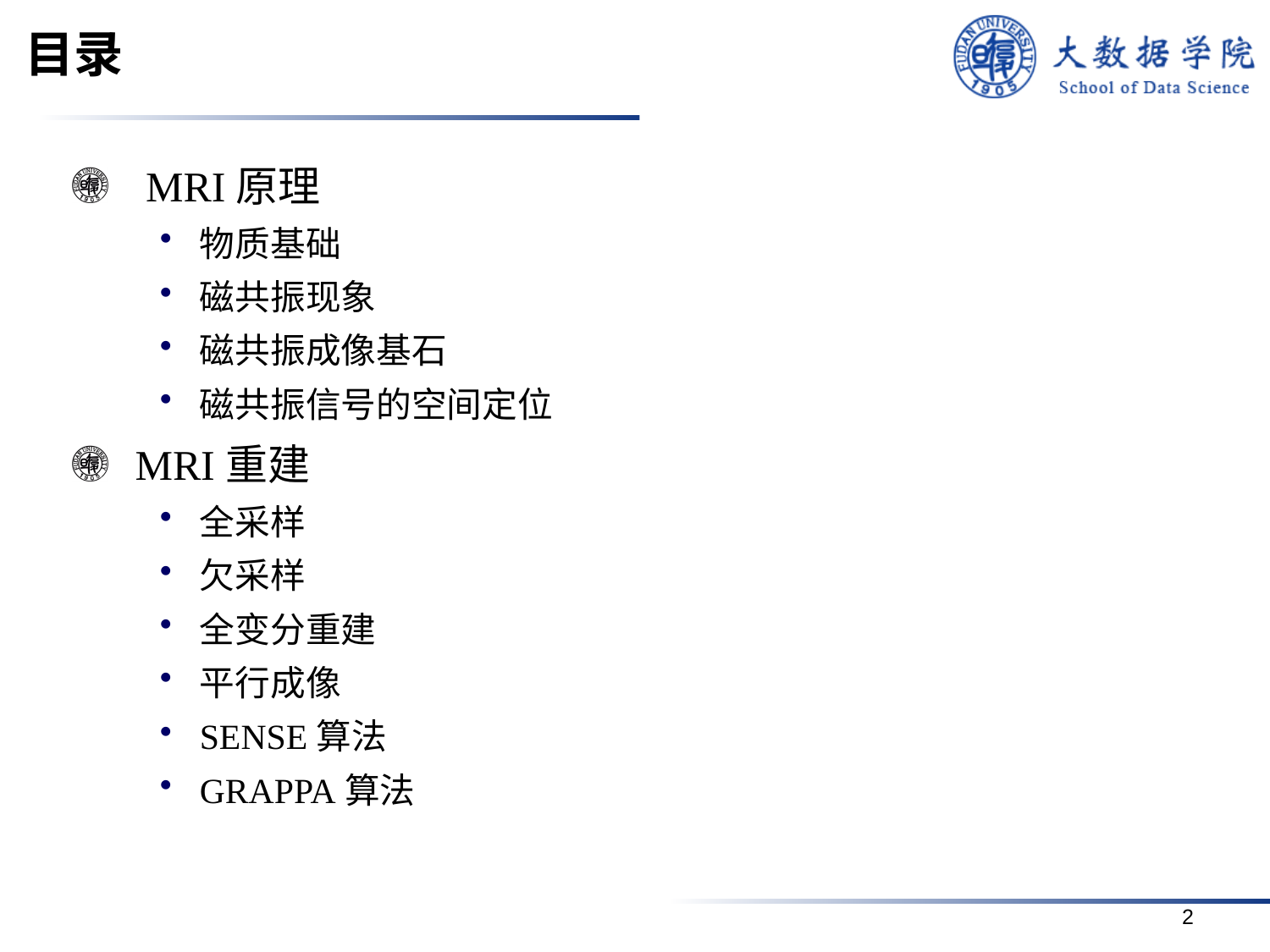

# 目录
 MRI原理
物质基础
磁共振现象
磁共振成像基石
磁共振信号的空间定位
MRI重建
全采样
欠采样
全变分重建
平行成像
SENSE算法
GRAPPA算法

2